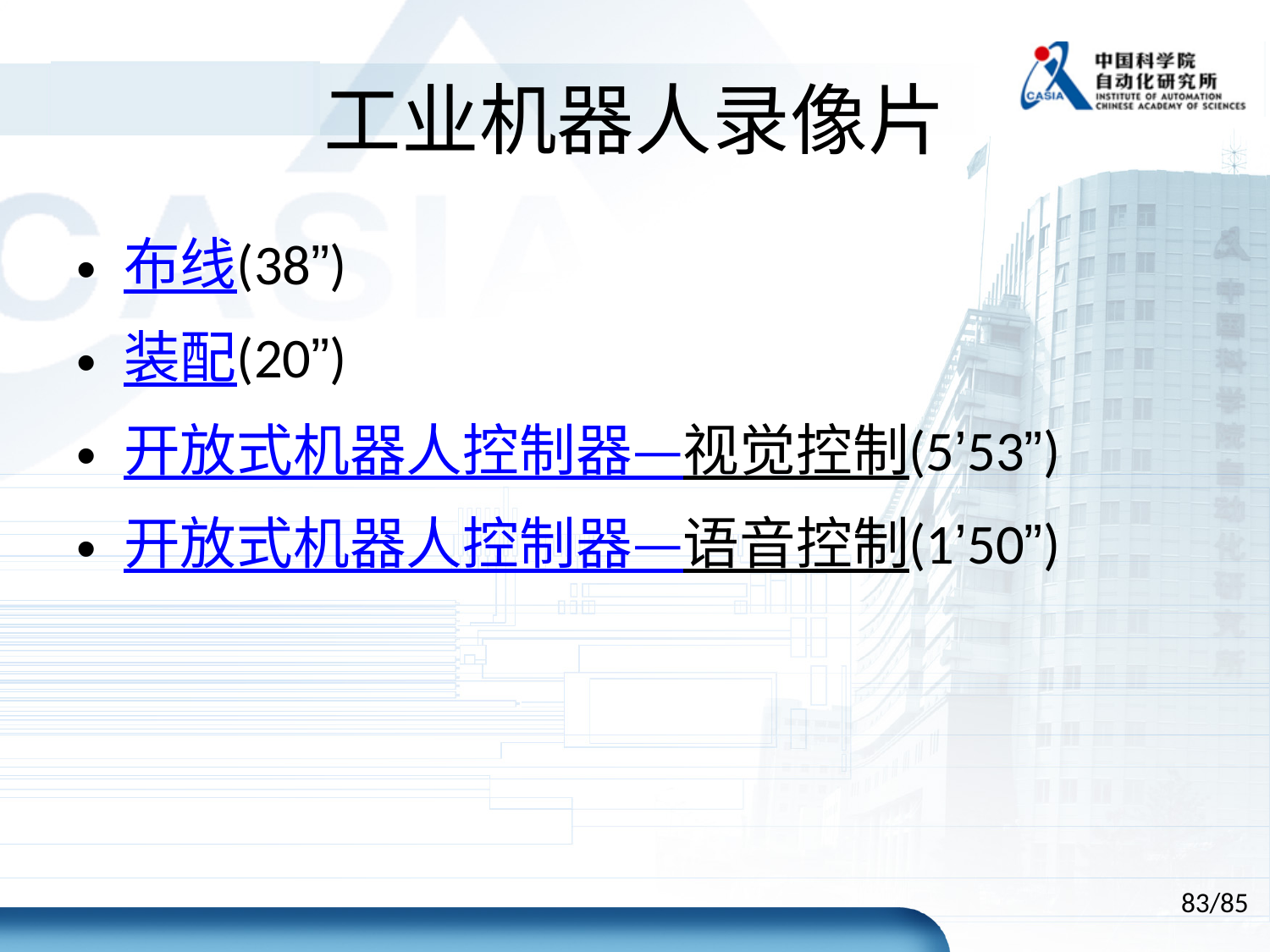

工业机器人录像片
布线(38”)
装配(20”)
开放式机器人控制器—视觉控制(5’53”)
开放式机器人控制器—语音控制(1’50”)
83/85